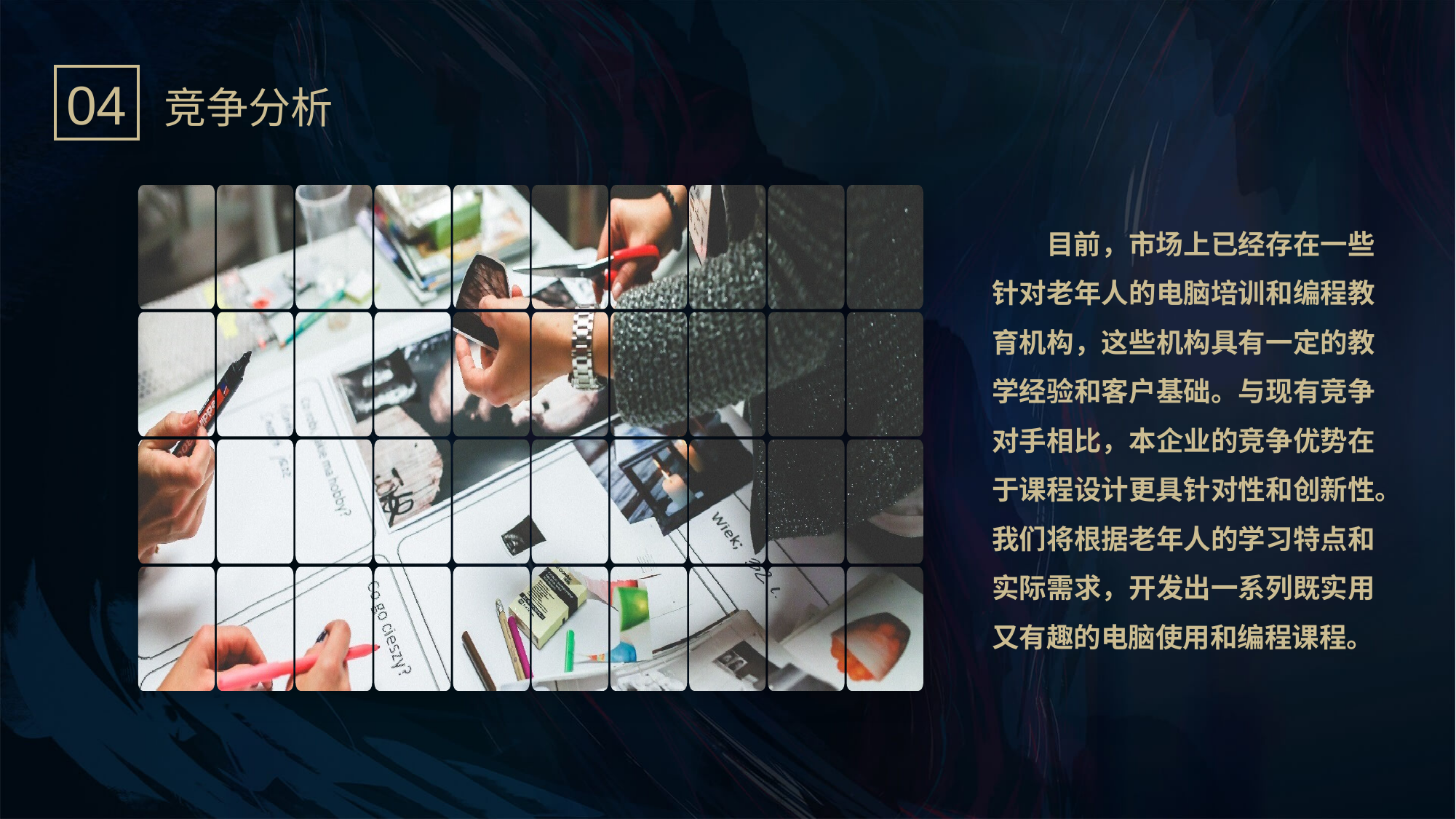

04
竞争分析

目前，市场上已经存在一些针对老年人的电脑培训和编程教育机构，这些机构具有一定的教学经验和客户基础。与现有竞争对手相比，本企业的竞争优势在于课程设计更具针对性和创新性。我们将根据老年人的学习特点和实际需求，开发出一系列既实用又有趣的电脑使用和编程课程。